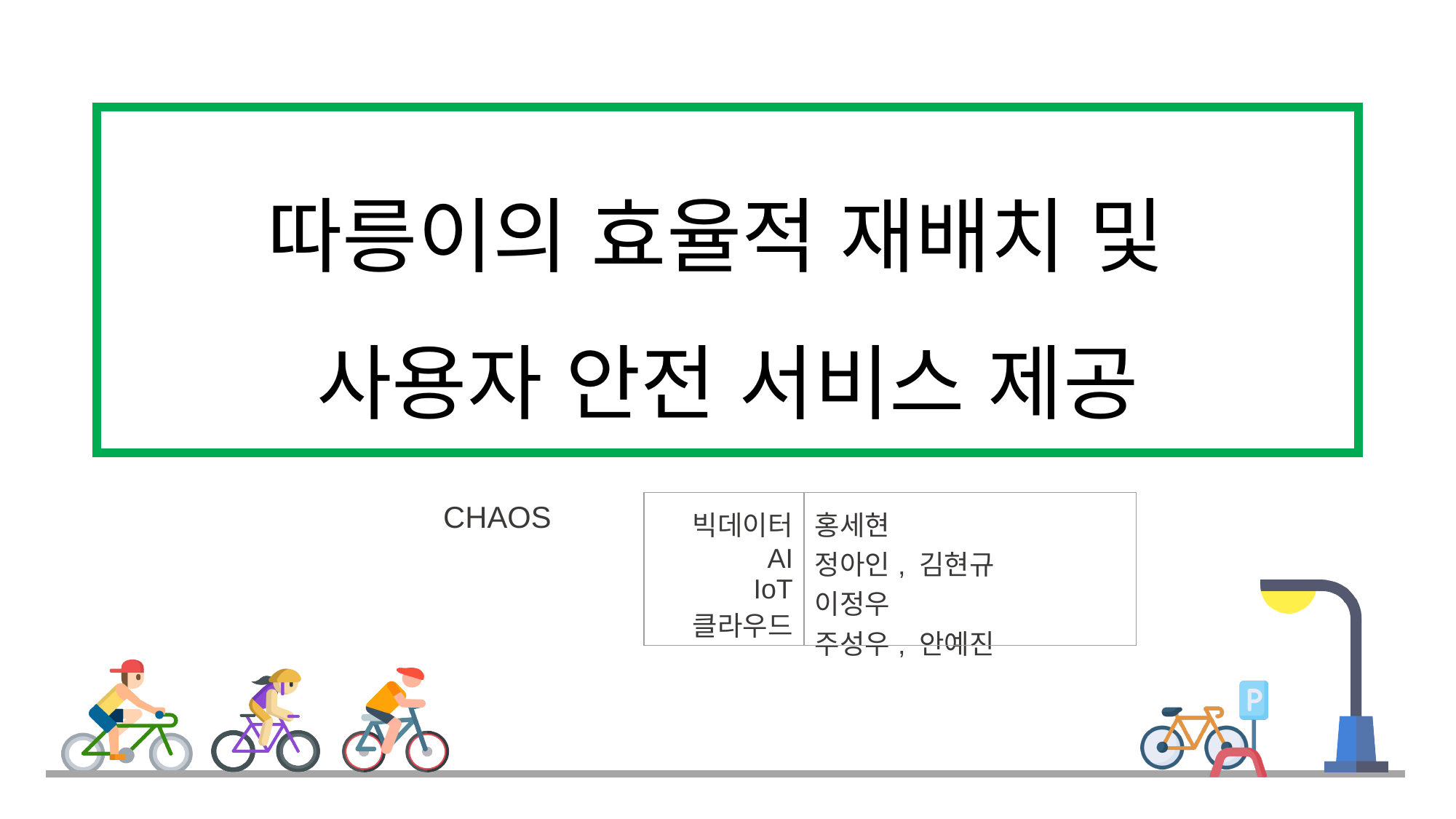

따릉이의 효율적 재배치 및
사용자 안전 서비스 제공
CHAOS
| 빅데이터 AI IoT 클라우드 | 홍세현 정아인, 김현규 이정우 주성우, 안예진 |
| --- | --- |